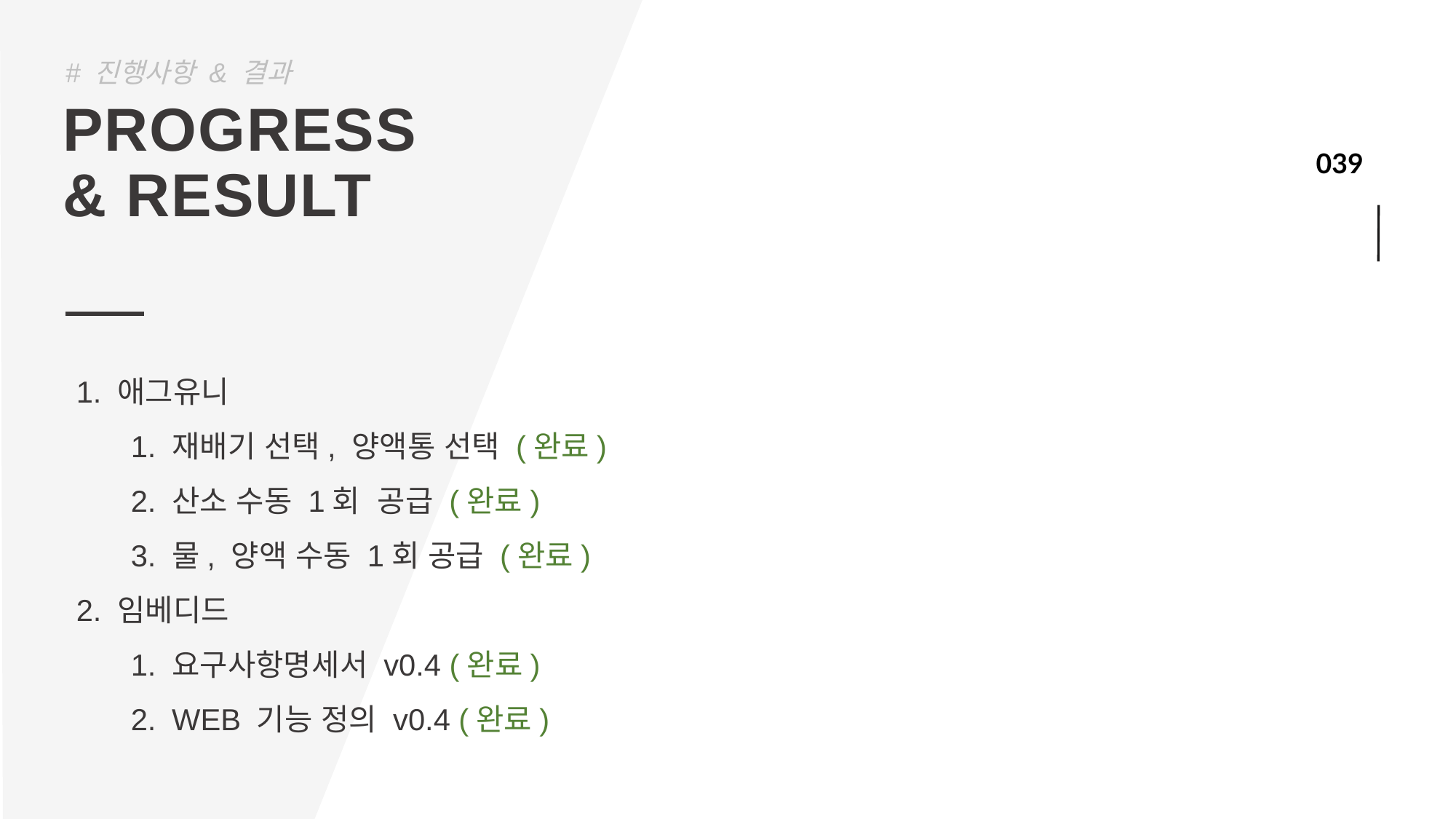

# 진행사항 & 결과
PROGRESS
& RESULT
애그유니
재배기 선택, 양액통 선택 (완료)
산소 수동 1회  공급 (완료)
물, 양액 수동 1회 공급 (완료)
임베디드
요구사항명세서 v0.4 (완료)
WEB 기능 정의 v0.4 (완료)